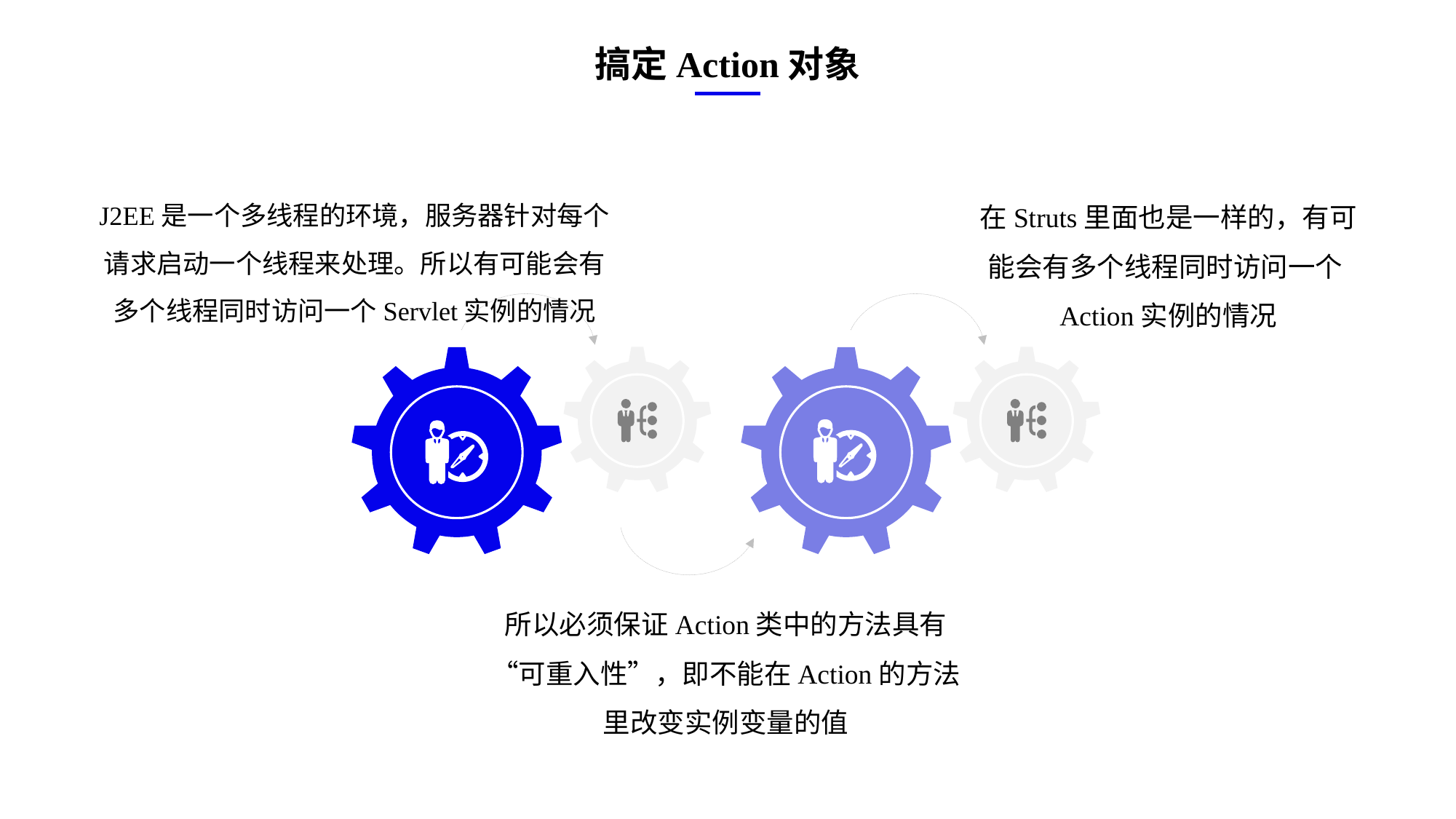

搞定Action对象
J2EE是一个多线程的环境，服务器针对每个请求启动一个线程来处理。所以有可能会有多个线程同时访问一个Servlet实例的情况
在Struts里面也是一样的，有可能会有多个线程同时访问一个Action实例的情况

所以必须保证Action类中的方法具有“可重入性”，即不能在Action的方法里改变实例变量的值
e7d195523061f1c0ae0eb3eed39d2bcef4622b2499a05fe6567B54A876BEB457BD1EB8EBE9915191D1FA2E860D28D251AB291D9CBBDD28D4BD16020FD75D8281481517FC21E86E4C931520AFA1087E92E357E3DB373CA326F6F926B1A67F681E99E875FFD293B2C32B3919AE4D43F9436862A7DD54F9346DF3662D8AB7319030EF75D53FF682DE13